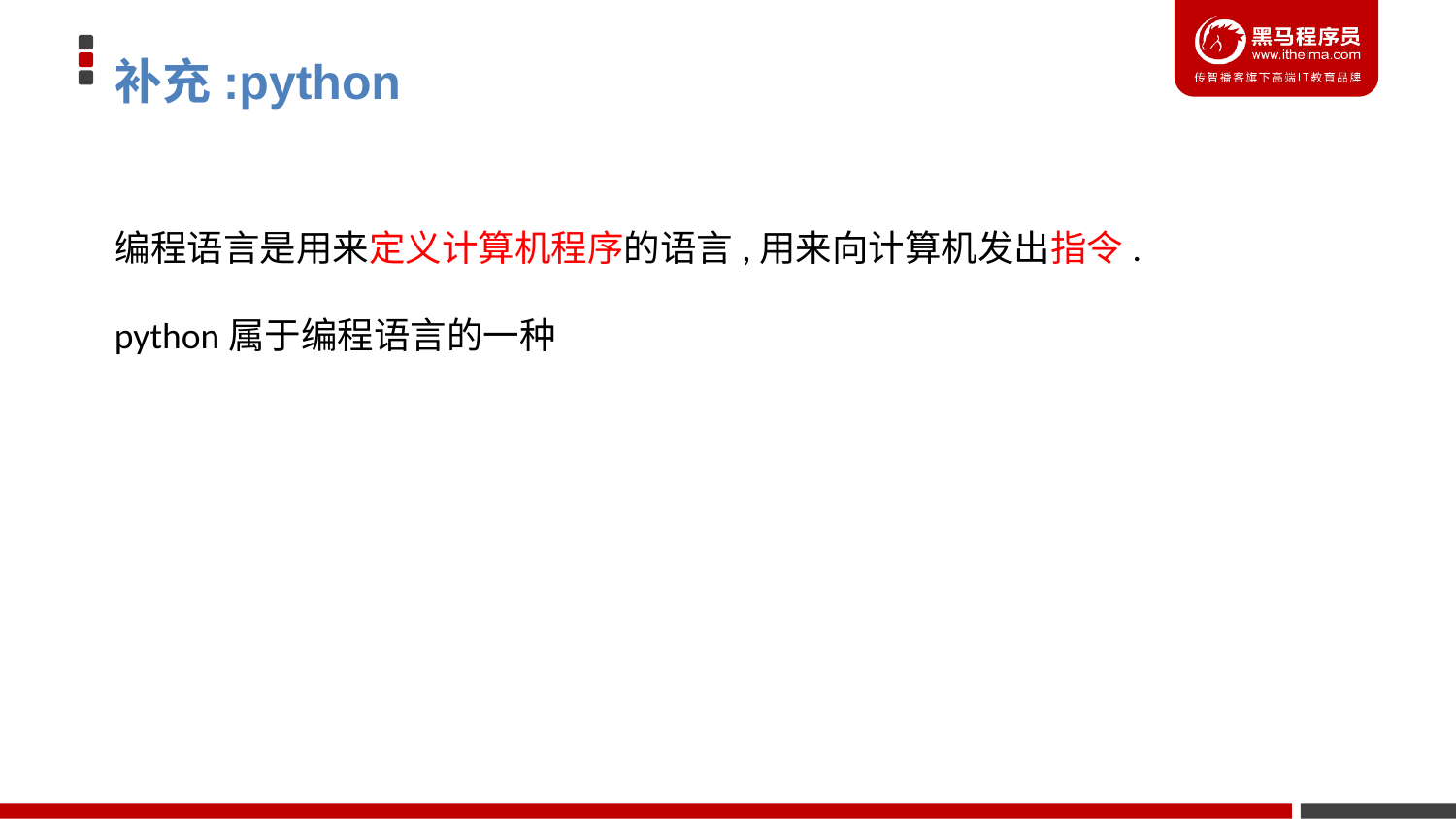

# 补充:python
编程语言是用来定义计算机程序的语言,用来向计算机发出指令.

python属于编程语言的一种